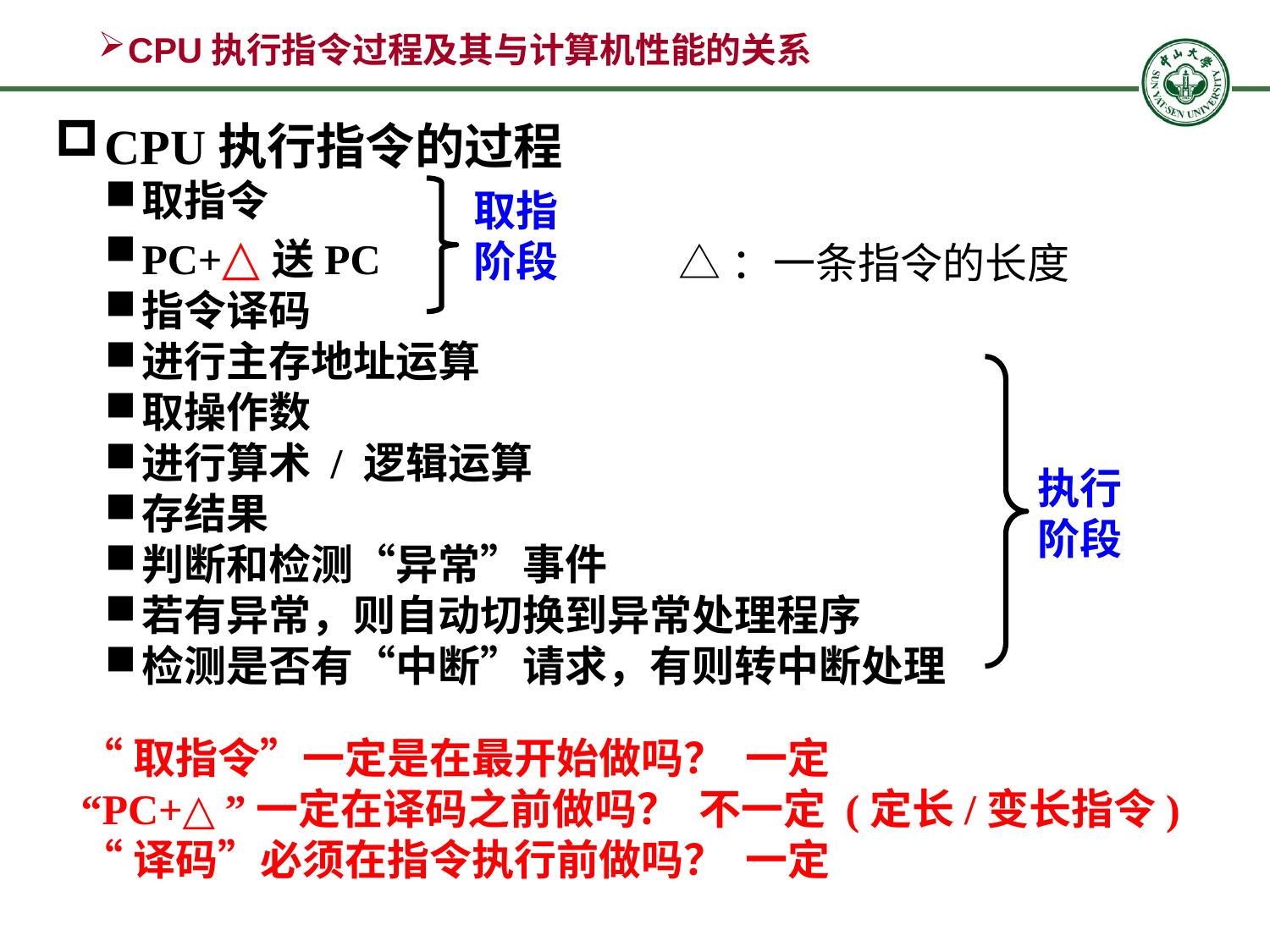

# CPU执行指令过程及其与计算机性能的关系
CPU执行指令的过程
取指令
PC+△送PC
指令译码
进行主存地址运算
取操作数
进行算术 / 逻辑运算
存结果
判断和检测“异常”事件
若有异常，则自动切换到异常处理程序
检测是否有“中断”请求，有则转中断处理

取指阶段
△：一条指令的长度

执行阶段
“取指令”一定是在最开始做吗？  一定
“PC+△”一定在译码之前做吗？  不一定 (定长/变长指令)
“译码”必须在指令执行前做吗？  一定